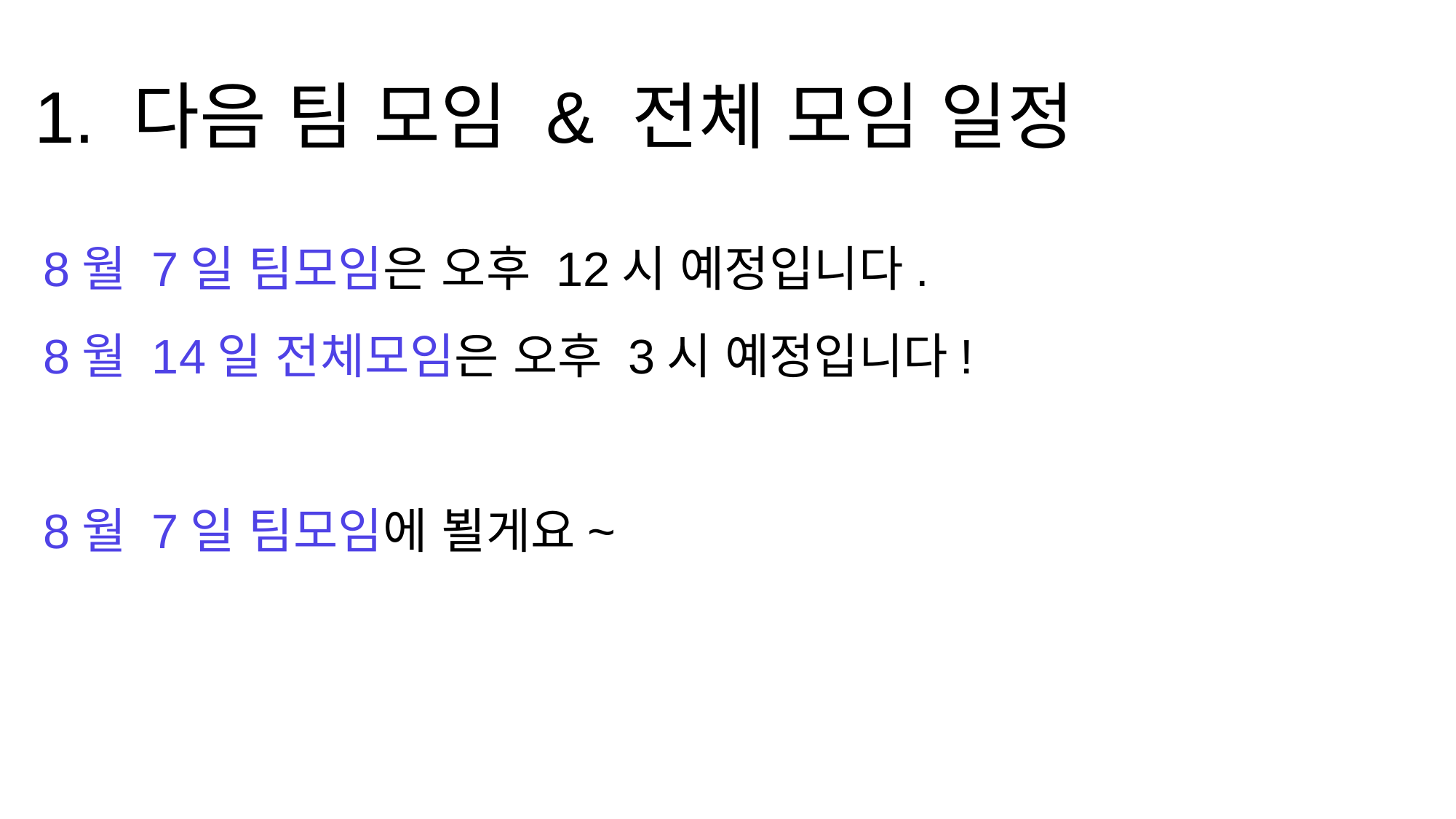

1. 다음 팀 모임 & 전체 모임 일정
8월 7일 팀모임은 오후 12시 예정입니다.
8월 14일 전체모임은 오후 3시 예정입니다!

8월 7일 팀모임에 뵐게요~